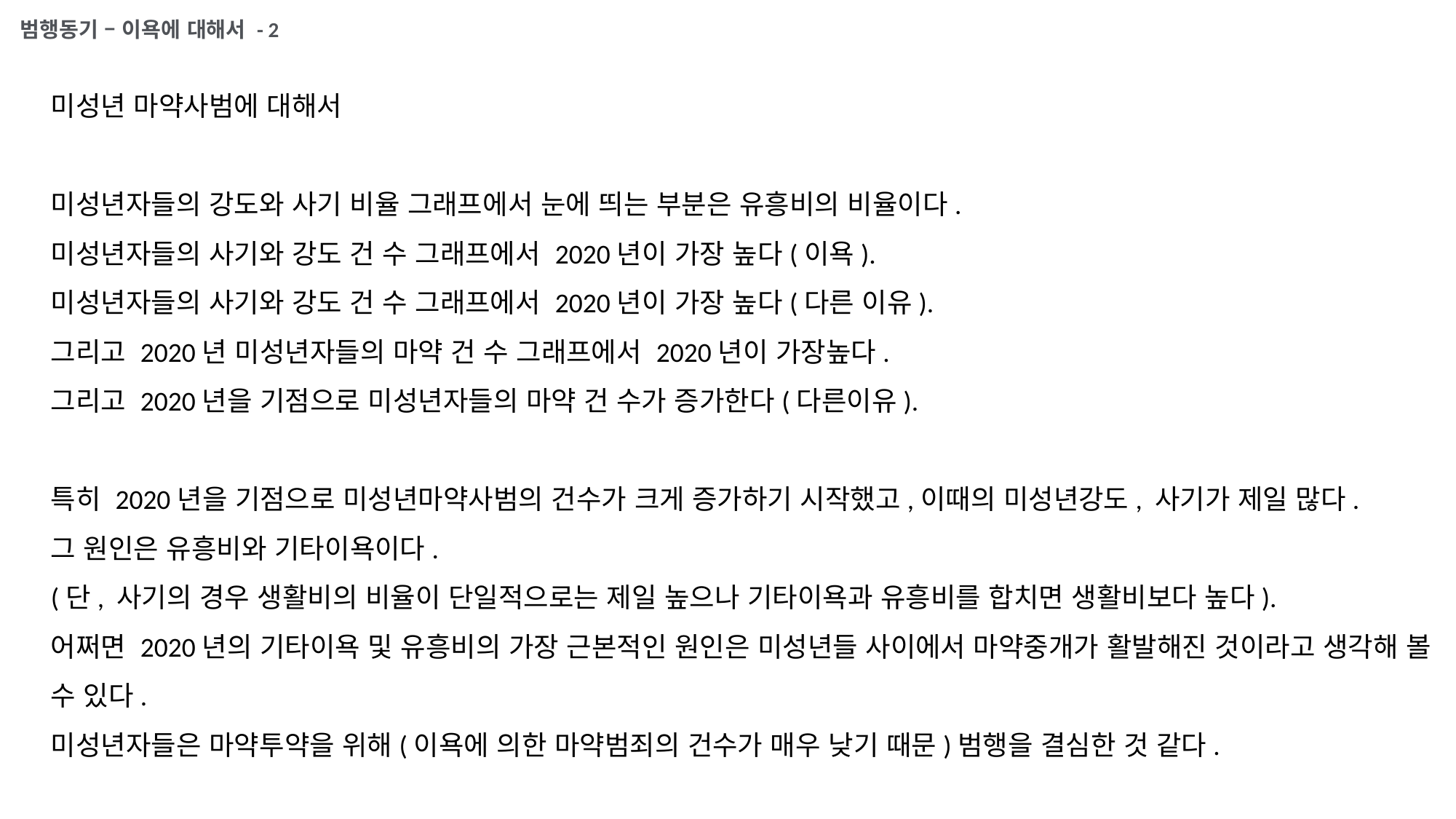

범행동기 – 이욕에 대해서 - 2
미성년 마약사범에 대해서

미성년자들의 강도와 사기 비율 그래프에서 눈에 띄는 부분은 유흥비의 비율이다.
미성년자들의 사기와 강도 건 수 그래프에서 2020년이 가장 높다(이욕).
미성년자들의 사기와 강도 건 수 그래프에서 2020년이 가장 높다(다른 이유).
그리고 2020년 미성년자들의 마약 건 수 그래프에서 2020년이 가장높다.
그리고 2020년을 기점으로 미성년자들의 마약 건 수가 증가한다(다른이유).

특히 2020년을 기점으로 미성년마약사범의 건수가 크게 증가하기 시작했고,이때의 미성년강도, 사기가 제일 많다.
그 원인은 유흥비와 기타이욕이다.
(단, 사기의 경우 생활비의 비율이 단일적으로는 제일 높으나 기타이욕과 유흥비를 합치면 생활비보다 높다).
어쩌면 2020년의 기타이욕 및 유흥비의 가장 근본적인 원인은 미성년들 사이에서 마약중개가 활발해진 것이라고 생각해 볼 수 있다.
미성년자들은 마약투약을 위해(이욕에 의한 마약범죄의 건수가 매우 낮기 때문)범행을 결심한 것 같다.